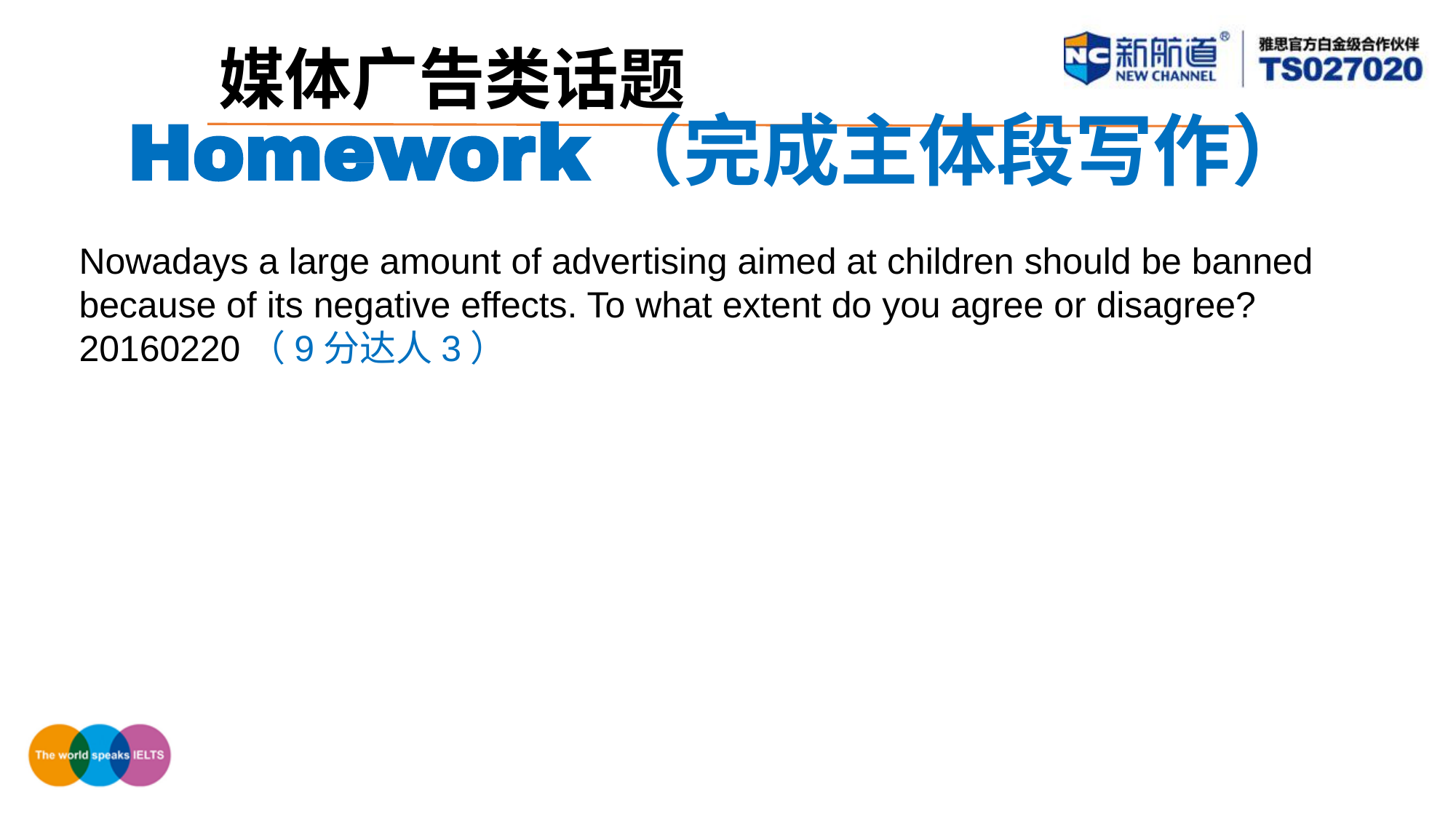

媒体广告类话题
Homework（完成主体段写作）
Nowadays a large amount of advertising aimed at children should be banned because of its negative effects. To what extent do you agree or disagree?20160220（9分达人3）